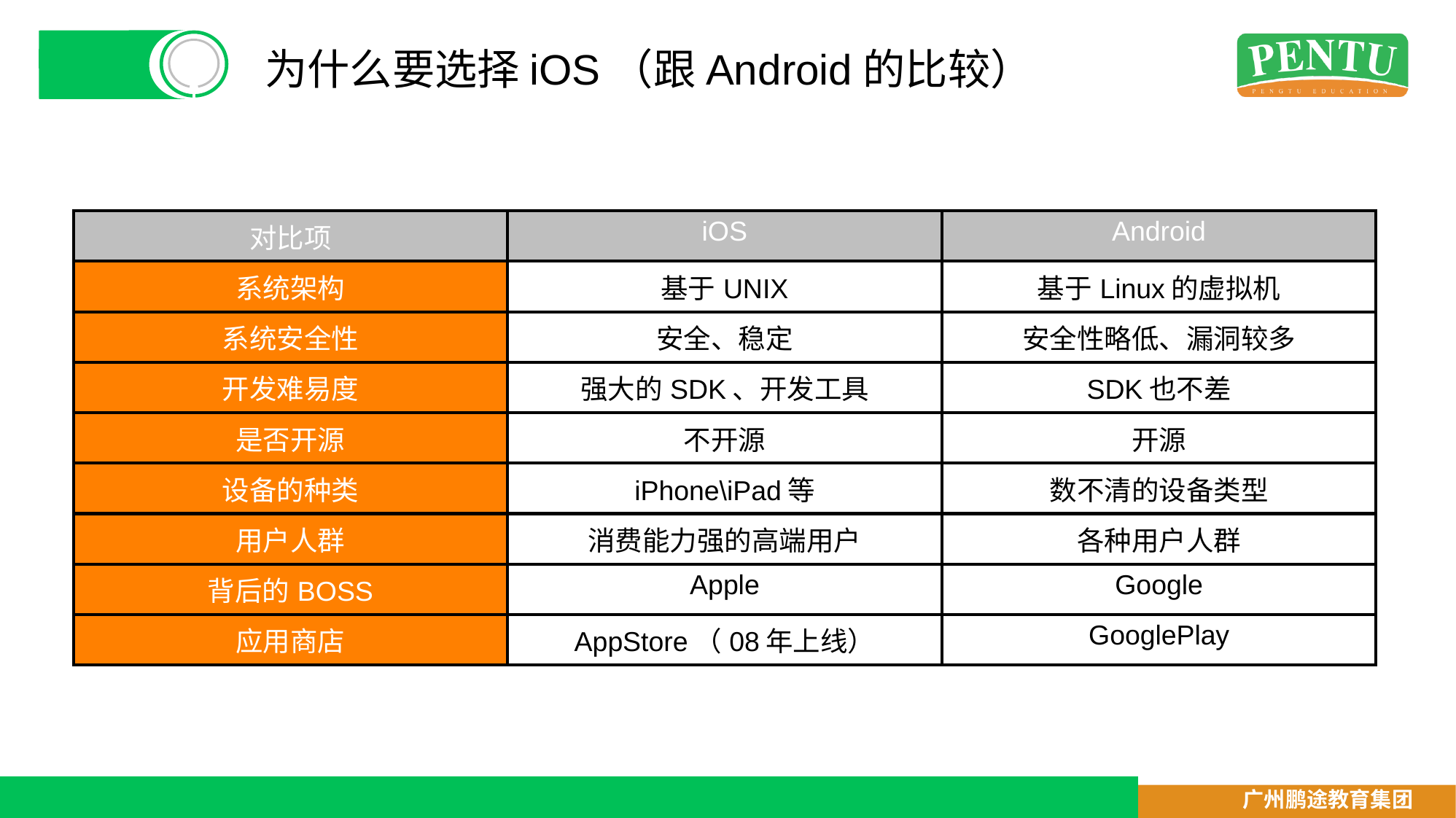

# 为什么要选择iOS（跟Android的比较）
| 对比项 | iOS | Android |
| --- | --- | --- |
| 系统架构 | 基于UNIX | 基于Linux的虚拟机 |
| 系统安全性 | 安全、稳定 | 安全性略低、漏洞较多 |
| 开发难易度 | 强大的SDK、开发工具 | SDK也不差 |
| 是否开源 | 不开源 | 开源 |
| 设备的种类 | iPhone\iPad等 | 数不清的设备类型 |
| 用户人群 | 消费能力强的高端用户 | 各种用户人群 |
| 背后的BOSS | Apple | Google |
| 应用商店 | AppStore（08年上线） | GooglePlay |